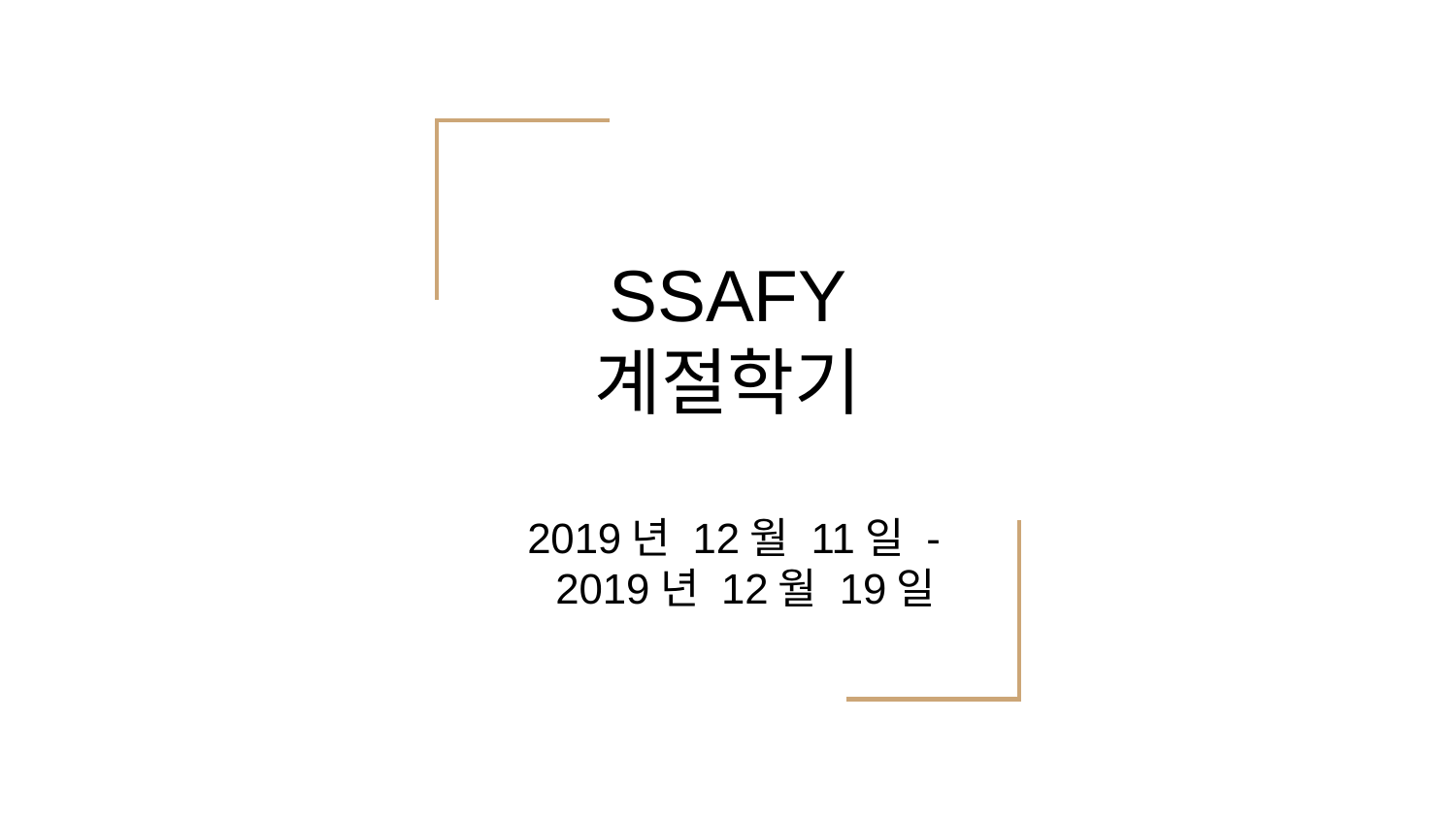

# SSAFY
계절학기
 2019년 12월 11일 -
   2019년 12월 19일